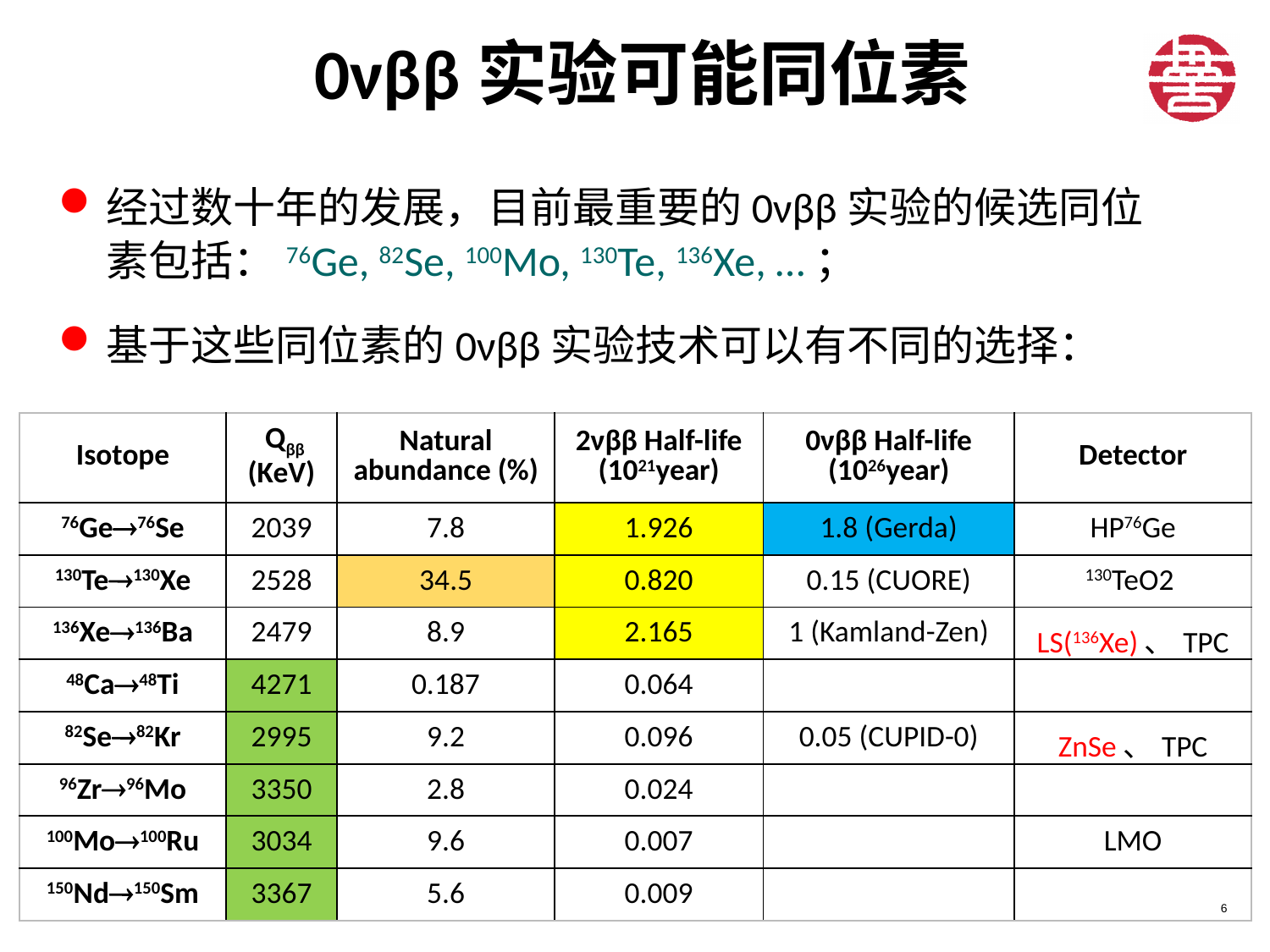

# 0νββ实验可能同位素
经过数十年的发展，目前最重要的0νββ实验的候选同位素包括：76Ge, 82Se, 100Mo, 130Te, 136Xe, …；
基于这些同位素的0νββ实验技术可以有不同的选择：
| Isotope | Qββ (KeV) | Natural abundance (%) | 2νββ Half-life (1021year) | 0νββ Half-life (1026year) | Detector |
| --- | --- | --- | --- | --- | --- |
| 76Ge→76Se | 2039 | 7.8 | 1.926 | 1.8 (Gerda) | HP76Ge |
| 130Te→130Xe | 2528 | 34.5 | 0.820 | 0.15 (CUORE) | 130TeO2 |
| 136Xe→136Ba | 2479 | 8.9 | 2.165 | 1 (Kamland-Zen) | LS(136Xe)、TPC |
| 48Ca→48Ti | 4271 | 0.187 | 0.064 |  |  |
| 82Se→82Kr | 2995 | 9.2 | 0.096 | 0.05 (CUPID-0) | ZnSe、TPC |
| 96Zr→96Mo | 3350 | 2.8 | 0.024 |  |  |
| 100Mo→100Ru | 3034 | 9.6 | 0.007 |  | LMO |
| 150Nd→150Sm | 3367 | 5.6 | 0.009 |  |  |
6